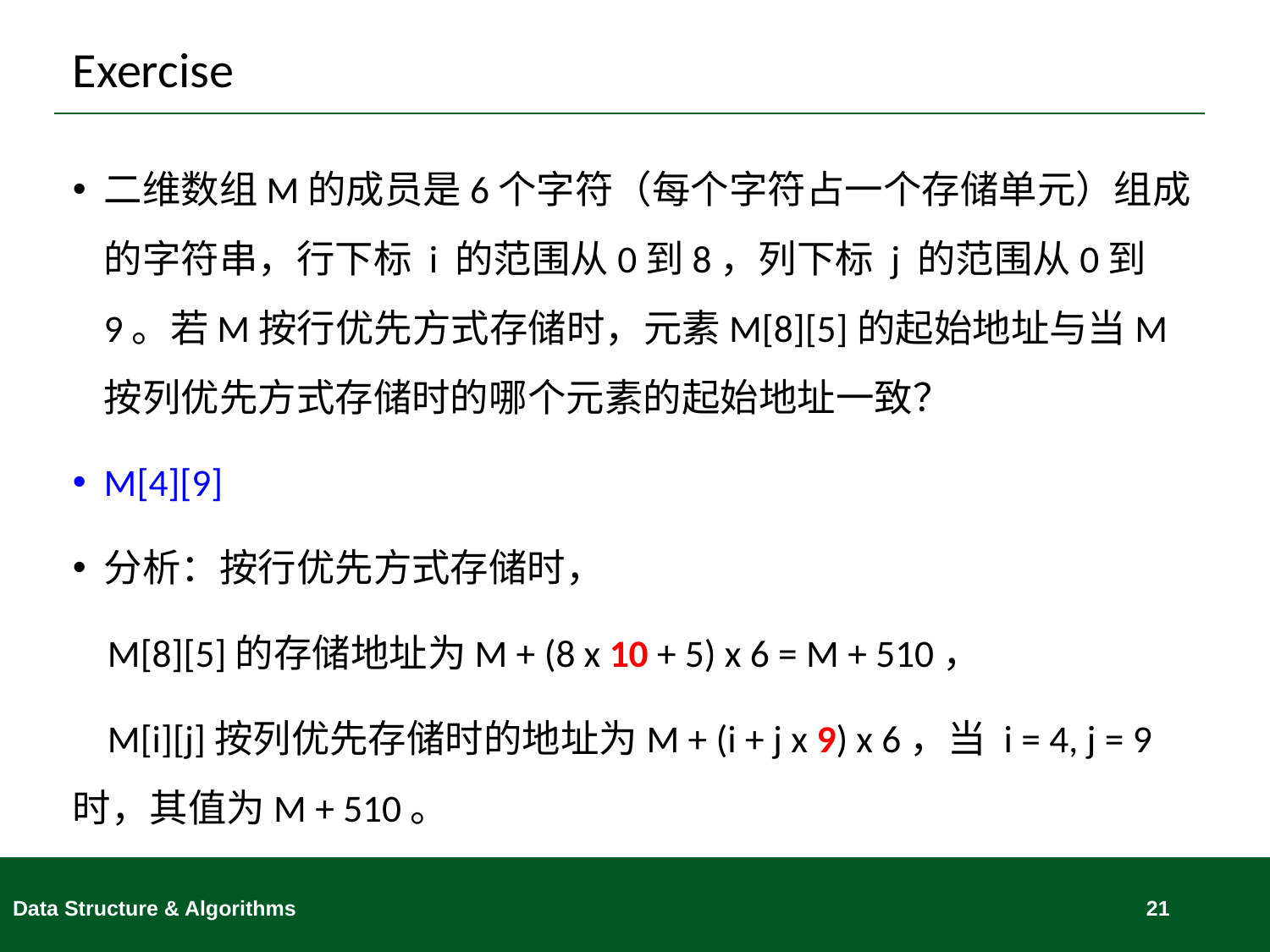

# Exercise
二维数组M的成员是6个字符（每个字符占一个存储单元）组成的字符串，行下标 i 的范围从0到8，列下标 j 的范围从0到9。若M按行优先方式存储时，元素M[8][5]的起始地址与当M按列优先方式存储时的哪个元素的起始地址一致？
M[4][9]
分析：按行优先方式存储时，
    M[8][5]的存储地址为M + (8 x 10 + 5) x 6 = M + 510，
    M[i][j]按列优先存储时的地址为M + (i + j x 9) x 6，当 i = 4, j = 9 时，其值为M + 510。

Data Structure & Algorithms
21